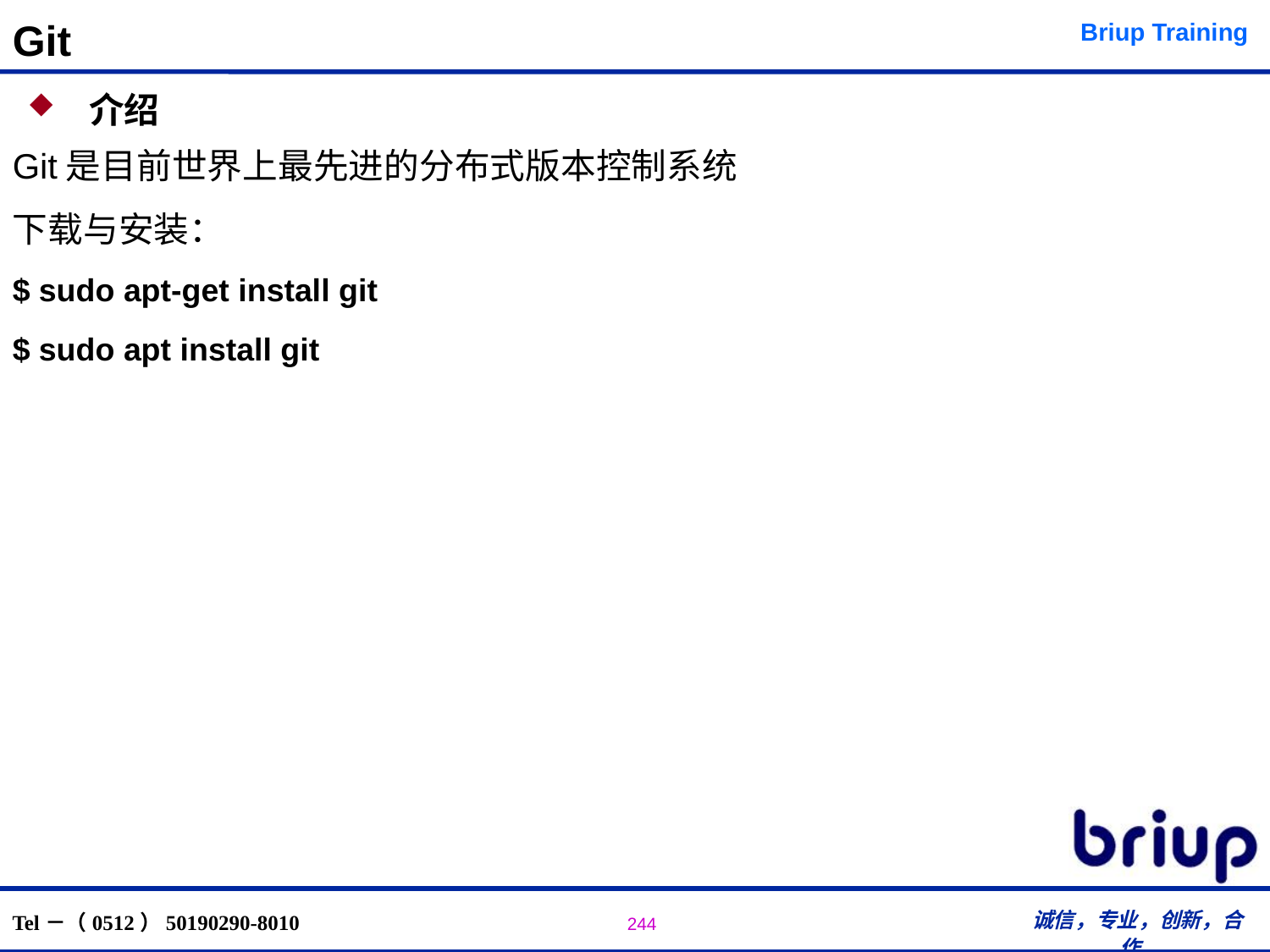

# Git
 介绍
Git是目前世界上最先进的分布式版本控制系统
下载与安装：
$ sudo apt-get install git
$ sudo apt install git